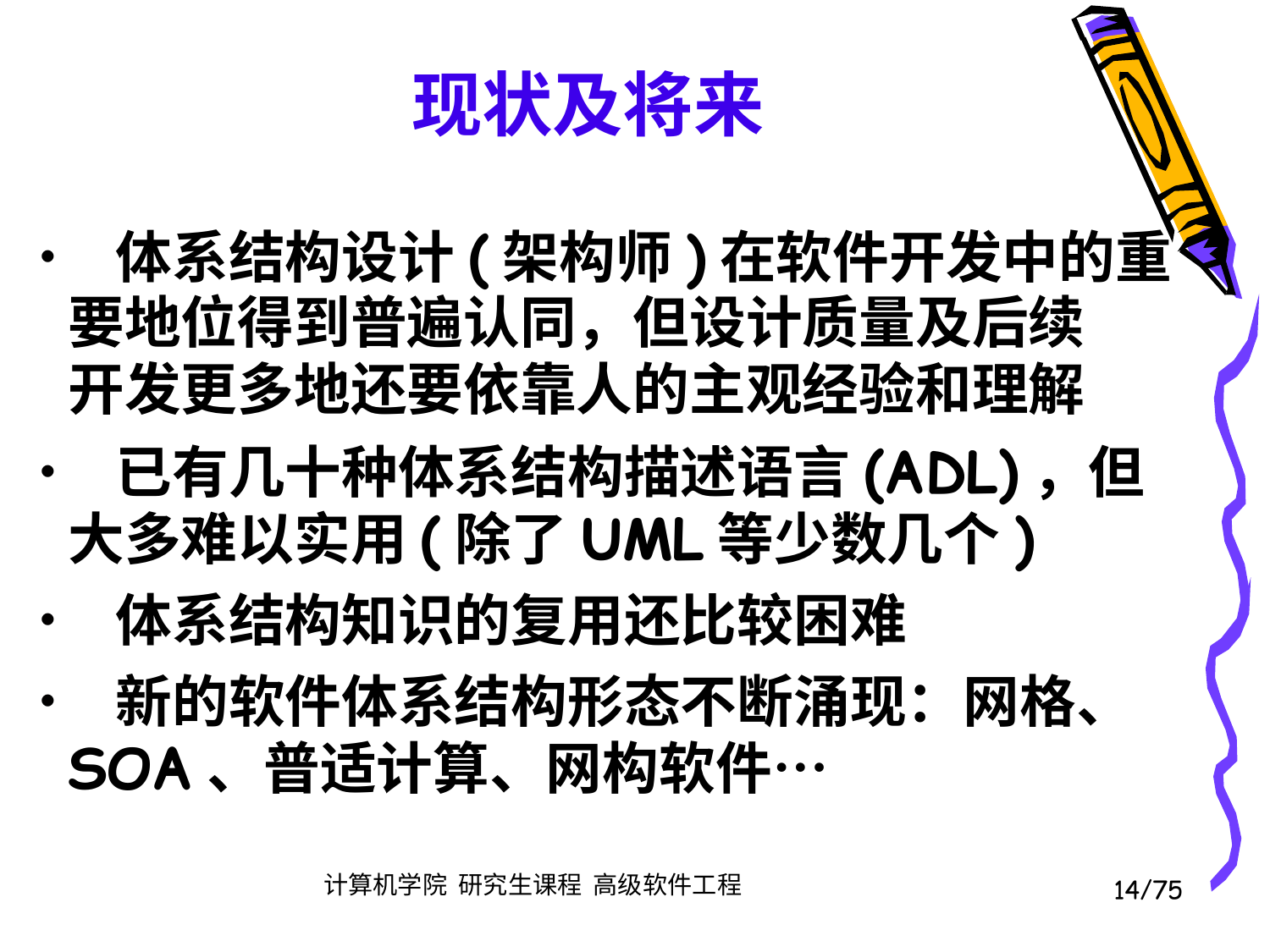

现状及将来

•  体系结构设计(架构师)在软件开发中的重
	要地位得到普遍认同，但设计质量及后续
	开发更多地还要依靠人的主观经验和理解
•  已有几十种体系结构描述语言(ADL)，但
	大多难以实用(除了UML等少数几个)
•  体系结构知识的复用还比较困难
•  新的软件体系结构形态不断涌现：网格、
	SOA、普适计算、网构软件…

14/75
计算机学院  研究生课程  高级软件工程